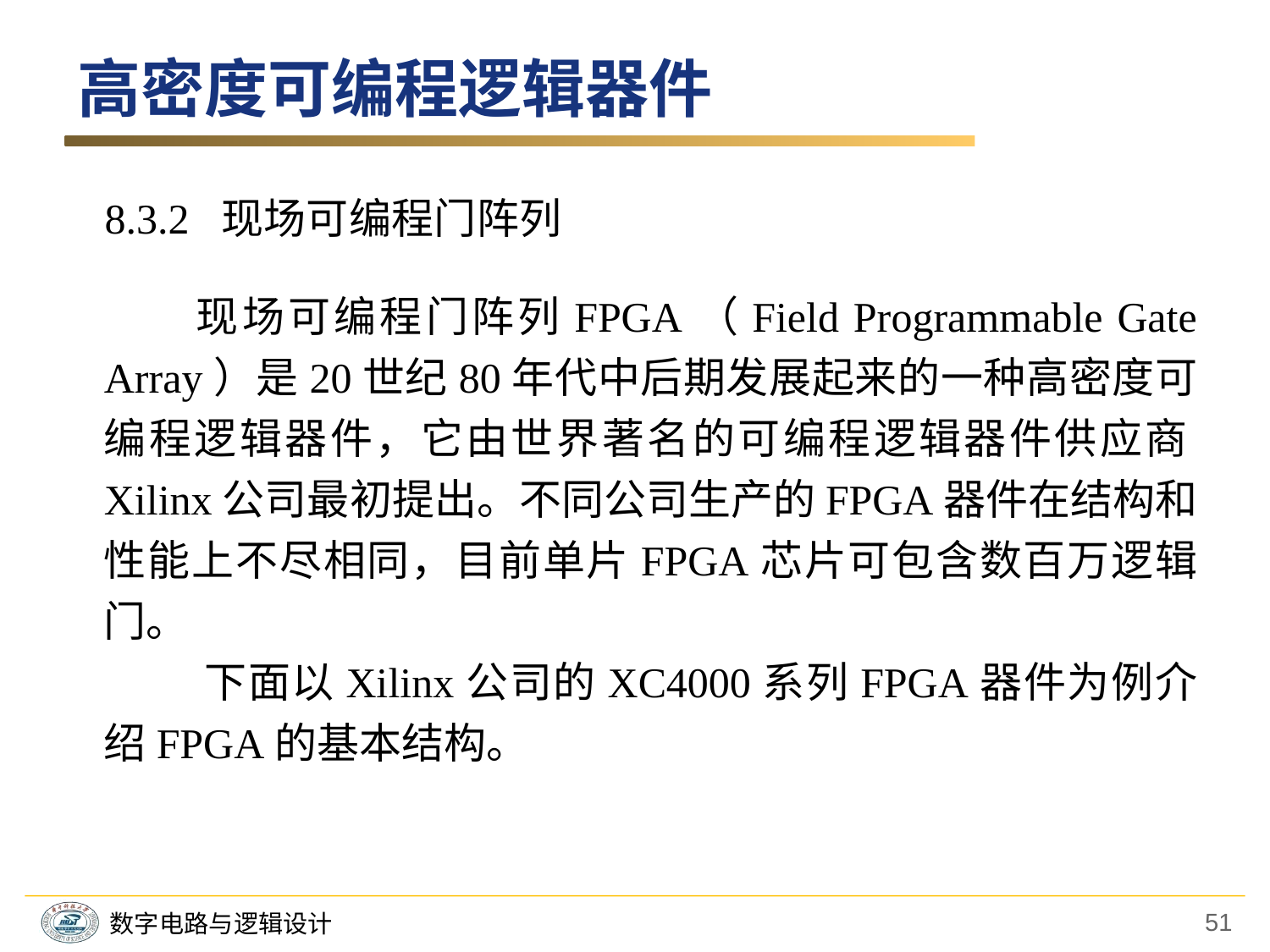

高密度可编程逻辑器件
8.3.2  现场可编程门阵列
　　现场可编程门阵列FPGA（Field Programmable Gate Array）是20世纪80年代中后期发展起来的一种高密度可编程逻辑器件，它由世界著名的可编程逻辑器件供应商Xilinx公司最初提出。不同公司生产的FPGA器件在结构和性能上不尽相同，目前单片FPGA芯片可包含数百万逻辑门。
        下面以Xilinx公司的XC4000系列FPGA器件为例介绍FPGA的基本结构。
51
数字电路与逻辑设计